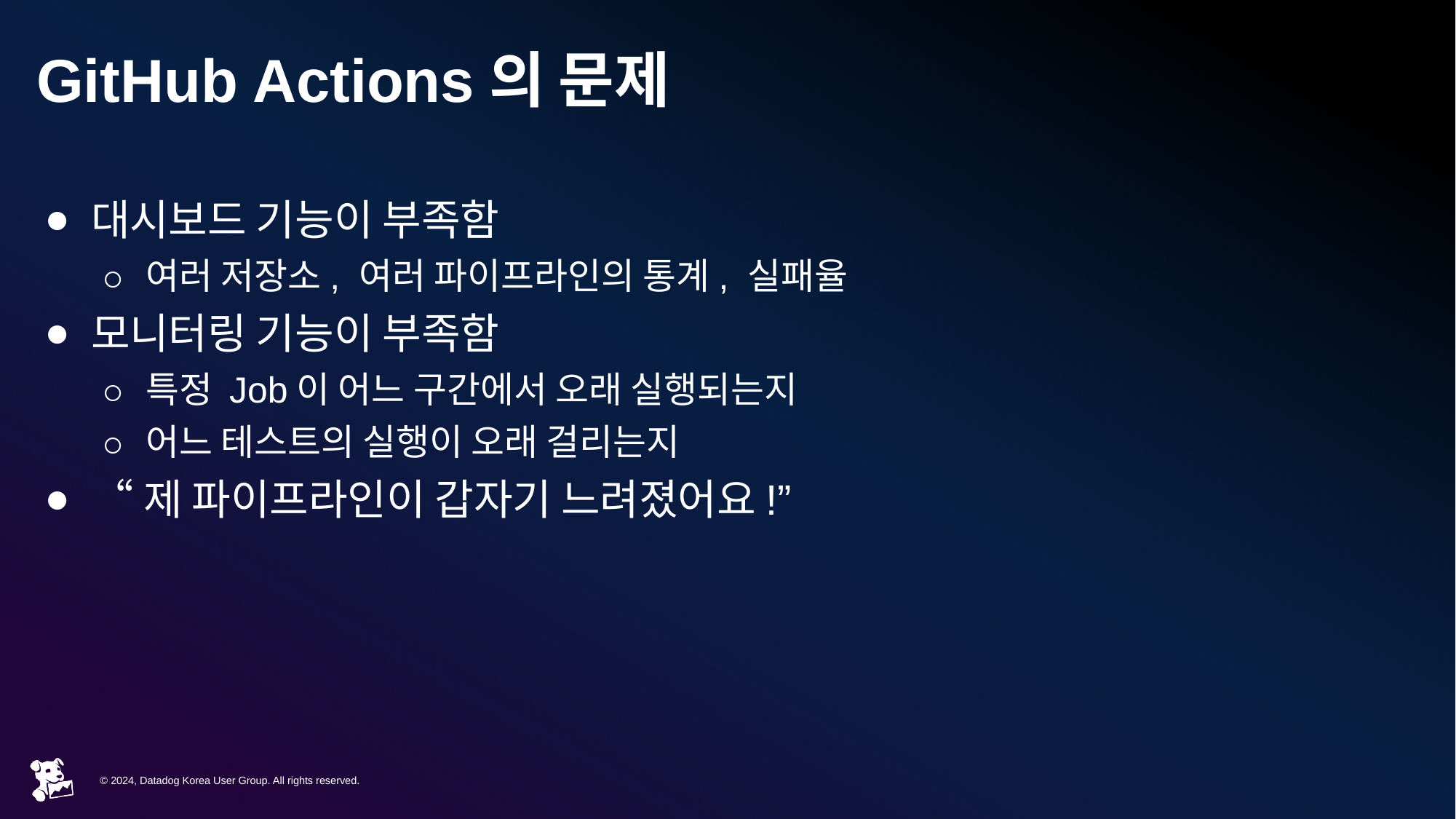

# GitHub Actions의 문제
대시보드 기능이 부족함
여러 저장소, 여러 파이프라인의 통계, 실패율
모니터링 기능이 부족함
특정 Job이 어느 구간에서 오래 실행되는지
어느 테스트의 실행이 오래 걸리는지
“제 파이프라인이 갑자기 느려졌어요!”